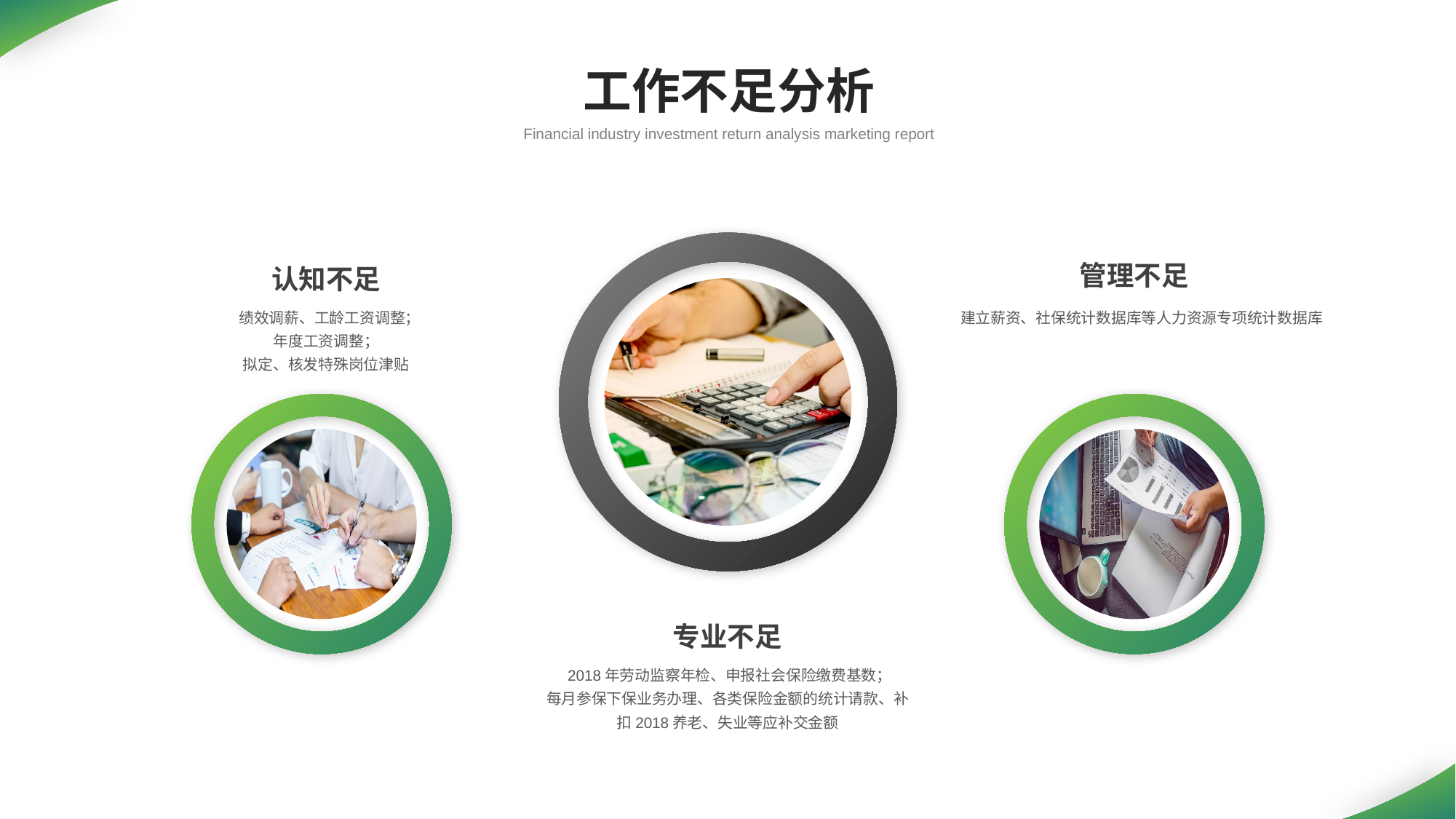

工作不足分析
Financial industry investment return analysis marketing report

管理不足
建立薪资、社保统计数据库等人力资源专项统计数据库
认知不足
 绩效调薪、工龄工资调整；
年度工资调整；
拟定、核发特殊岗位津贴

专业不足
 2018年劳动监察年检、申报社会保险缴费基数；
每月参保下保业务办理、各类保险金额的统计请款、补扣2018养老、失业等应补交金额